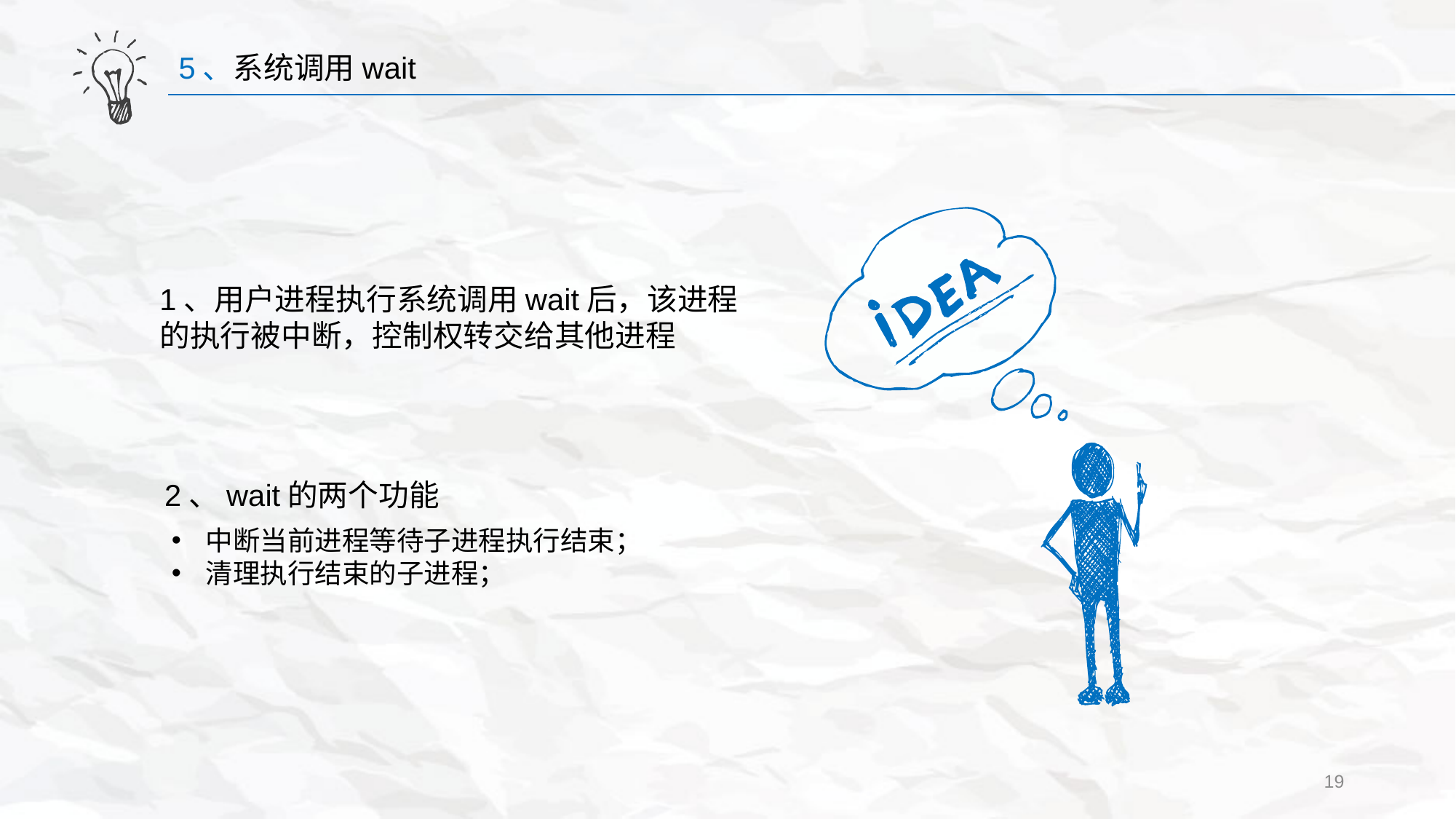

5、系统调用wait

1、用户进程执行系统调用wait后，该进程的执行被中断，控制权转交给其他进程
2、wait的两个功能
中断当前进程等待子进程执行结束；
清理执行结束的子进程；
19